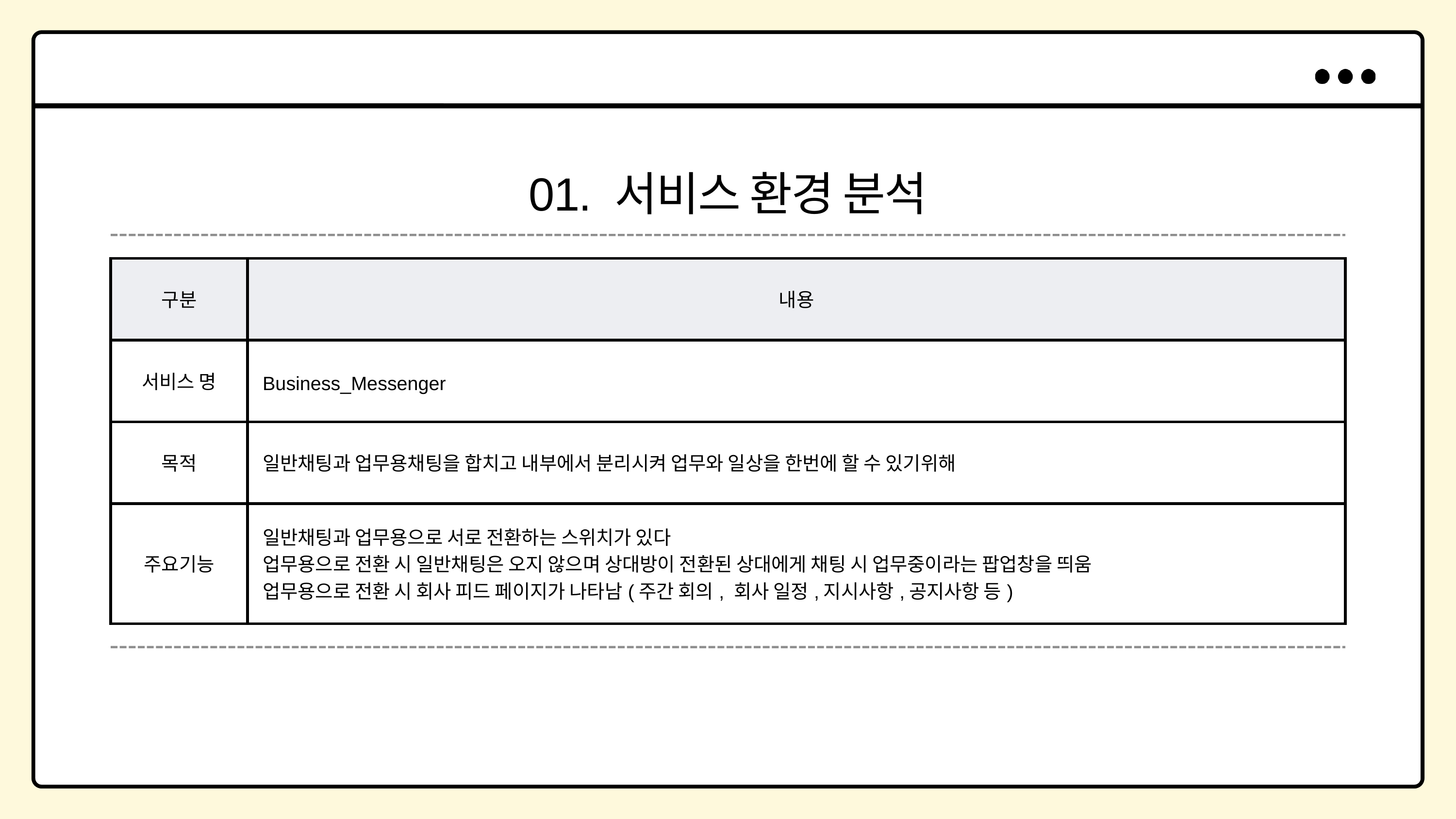

01. 서비스 환경 분석

| 구분 | 내용 |
| --- | --- |
| 서비스 명 | Business\_Messenger |
| 목적 | 일반채팅과 업무용채팅을 합치고 내부에서 분리시켜 업무와 일상을 한번에 할 수 있기위해 |
| 주요기능 | 일반채팅과 업무용으로 서로 전환하는 스위치가 있다 업무용으로 전환 시 일반채팅은 오지 않으며 상대방이 전환된 상대에게 채팅 시 업무중이라는 팝업창을 띄움 업무용으로 전환 시 회사 피드 페이지가 나타남(주간 회의, 회사 일정,지시사항,공지사항 등) |